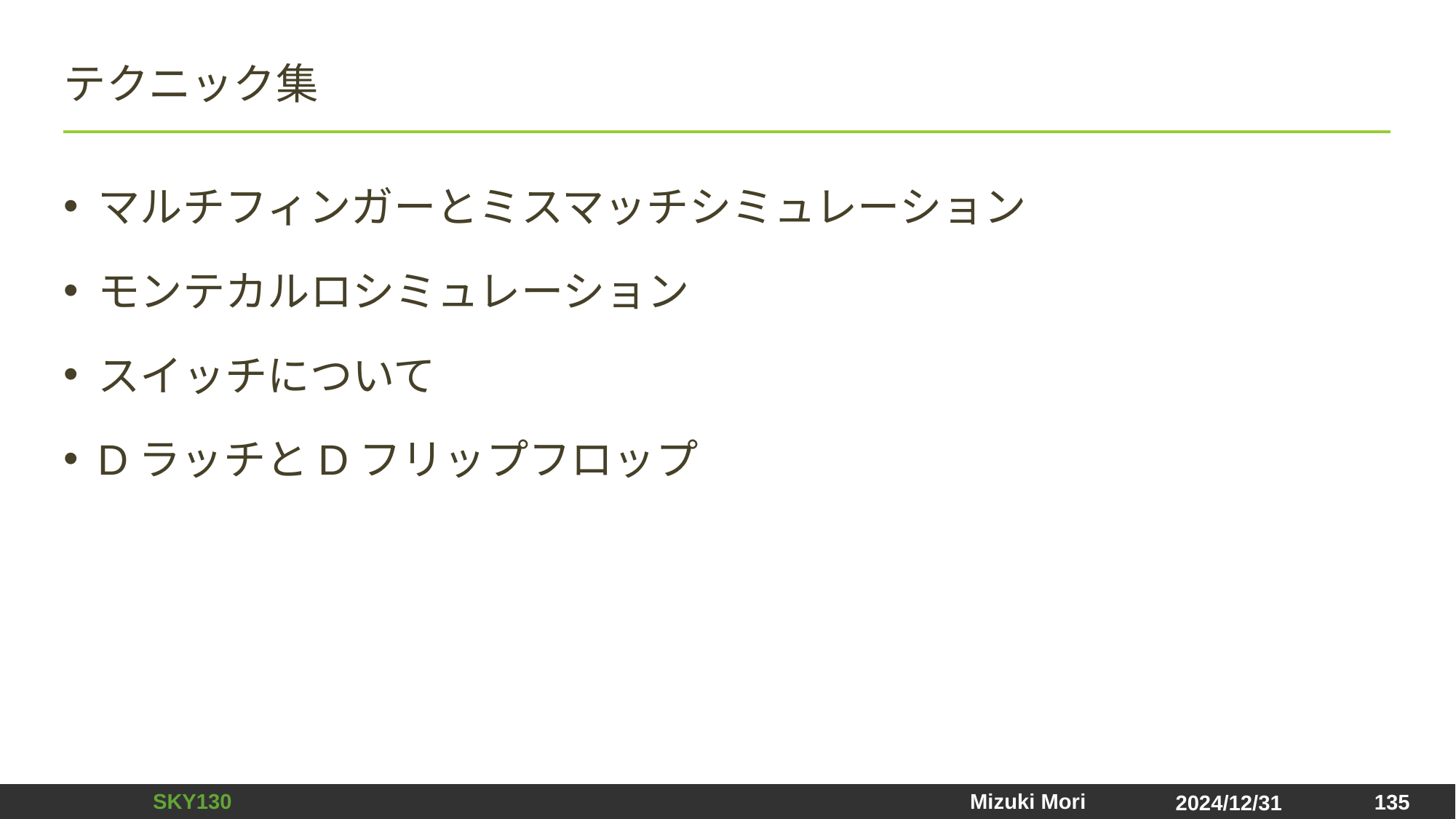

# テクニック集
マルチフィンガーとミスマッチシミュレーション
モンテカルロシミュレーション
スイッチについて
DラッチとDフリップフロップ
135
2024/12/31